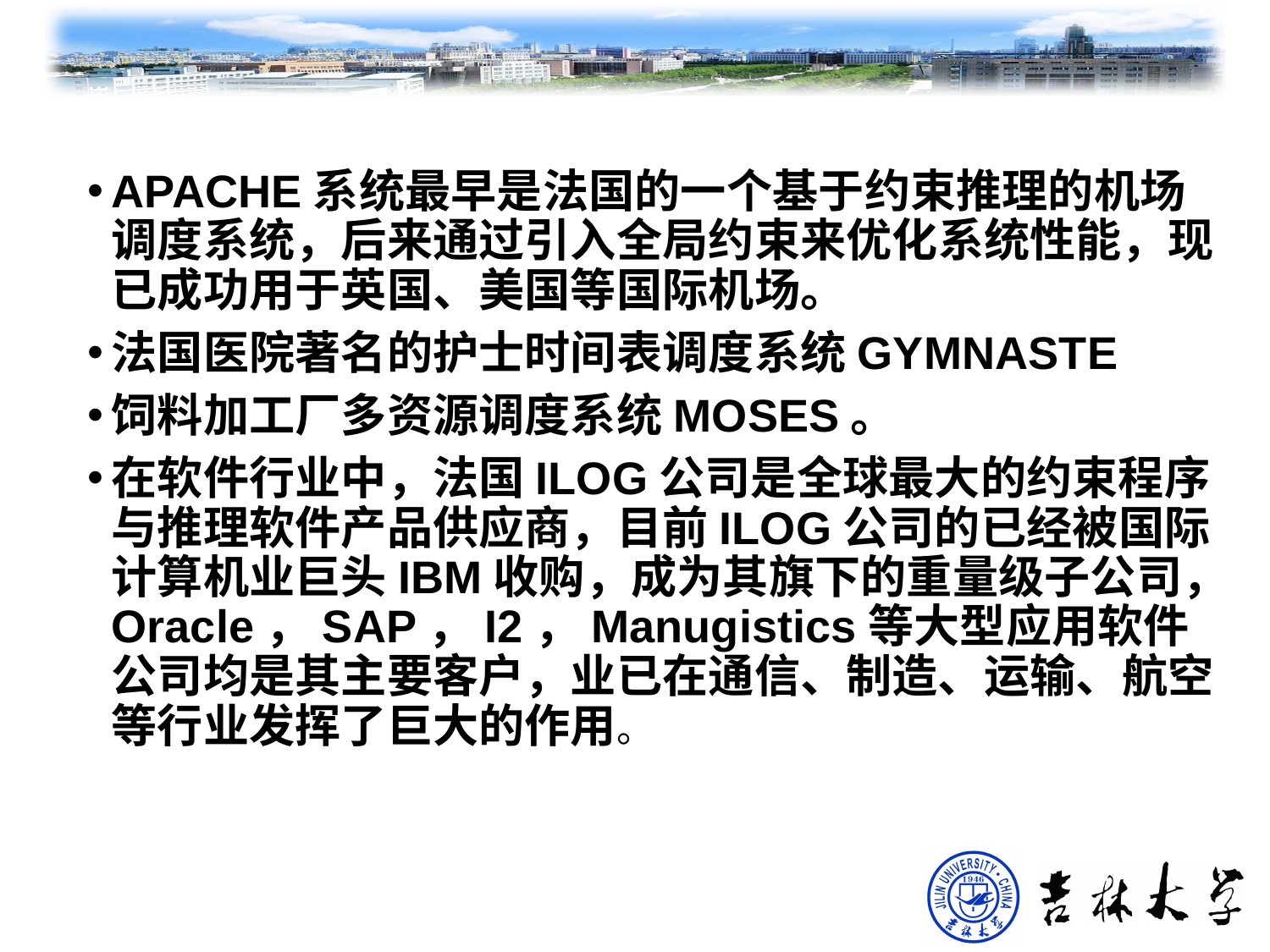

APACHE系统最早是法国的一个基于约束推理的机场调度系统，后来通过引入全局约束来优化系统性能，现已成功用于英国、美国等国际机场。
法国医院著名的护士时间表调度系统GYMNASTE
饲料加工厂多资源调度系统MOSES。
在软件行业中，法国ILOG公司是全球最大的约束程序与推理软件产品供应商，目前ILOG公司的已经被国际计算机业巨头IBM收购，成为其旗下的重量级子公司，Oracle，SAP，I2，Manugistics等大型应用软件公司均是其主要客户，业已在通信、制造、运输、航空等行业发挥了巨大的作用。